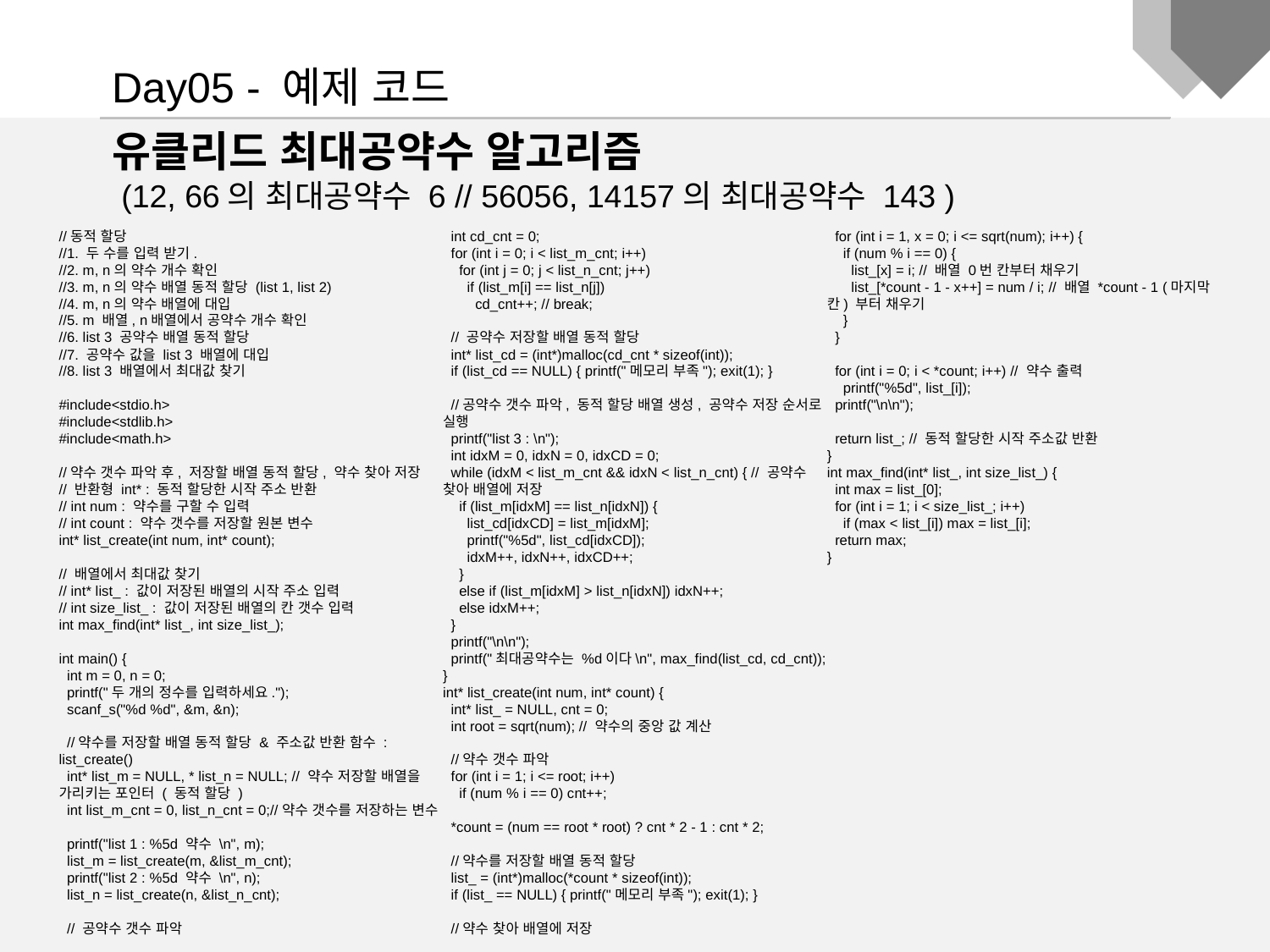

Day05 - 예제 코드
유클리드 최대공약수 알고리즘
 (12, 66의 최대공약수 6 // 56056, 14157의 최대공약수 143 )
//동적 할당
//1. 두 수를 입력 받기.
//2. m, n의 약수 개수 확인
//3. m, n의 약수 배열 동적 할당 (list 1, list 2)
//4. m, n의 약수 배열에 대입
//5. m 배열, n배열에서 공약수 개수 확인
//6. list 3 공약수 배열 동적 할당
//7. 공약수 값을 list 3 배열에 대입
//8. list 3 배열에서 최대값 찾기

#include<stdio.h>
#include<stdlib.h>
#include<math.h>

//약수 갯수 파악 후, 저장할 배열 동적 할당, 약수 찾아 저장
// 반환형 int* : 동적 할당한 시작 주소 반환
// int num : 약수를 구할 수 입력
// int count : 약수 갯수를 저장할 원본 변수
int* list_create(int num, int* count);

// 배열에서 최대값 찾기
// int* list_ : 값이 저장된 배열의 시작 주소 입력
// int size_list_ : 값이 저장된 배열의 칸 갯수 입력
int max_find(int* list_, int size_list_);

int main() {
  int m = 0, n = 0;
  printf("두 개의 정수를 입력하세요.");
  scanf_s("%d %d", &m, &n);

  //약수를 저장할 배열 동적 할당 & 주소값 반환 함수 : list_create()
  int* list_m = NULL, * list_n = NULL; // 약수 저장할 배열을 가리키는 포인터 ( 동적 할당 )
  int list_m_cnt = 0, list_n_cnt = 0;//약수 갯수를 저장하는 변수

  printf("list 1 : %5d 약수 \n", m);
  list_m = list_create(m, &list_m_cnt);
  printf("list 2 : %5d 약수 \n", n);
  list_n = list_create(n, &list_n_cnt);

  // 공약수 갯수 파악
  int cd_cnt = 0;
  for (int i = 0; i < list_m_cnt; i++)
    for (int j = 0; j < list_n_cnt; j++)
      if (list_m[i] == list_n[j])
        cd_cnt++; // break;

  // 공약수 저장할 배열 동적 할당
  int* list_cd = (int*)malloc(cd_cnt * sizeof(int));
  if (list_cd == NULL) { printf("메모리 부족"); exit(1); }

  //공약수 갯수 파악, 동적 할당 배열 생성, 공약수 저장 순서로 실행
  printf("list 3 : \n");
  int idxM = 0, idxN = 0, idxCD = 0;
  while (idxM < list_m_cnt && idxN < list_n_cnt) { // 공약수 찾아 배열에 저장
    if (list_m[idxM] == list_n[idxN]) {
      list_cd[idxCD] = list_m[idxM];
      printf("%5d", list_cd[idxCD]);
      idxM++, idxN++, idxCD++;
    }
    else if (list_m[idxM] > list_n[idxN]) idxN++;
    else idxM++;
  }
  printf("\n\n");
  printf("최대공약수는 %d이다\n", max_find(list_cd, cd_cnt));
}
int* list_create(int num, int* count) {
  int* list_ = NULL, cnt = 0;
  int root = sqrt(num); // 약수의 중앙 값 계산

  //약수 갯수 파악
  for (int i = 1; i <= root; i++)
    if (num % i == 0) cnt++;

  *count = (num == root * root) ? cnt * 2 - 1 : cnt * 2;

  //약수를 저장할 배열 동적 할당
  list_ = (int*)malloc(*count * sizeof(int));
  if (list_ == NULL) { printf("메모리 부족"); exit(1); }

  //약수 찾아 배열에 저장
  for (int i = 1, x = 0; i <= sqrt(num); i++) {
    if (num % i == 0) {
      list_[x] = i; // 배열 0번 칸부터 채우기
      list_[*count - 1 - x++] = num / i; // 배열 *count - 1 (마지막 칸) 부터 채우기
    }
  }

  for (int i = 0; i < *count; i++) // 약수 출력
    printf("%5d", list_[i]);
  printf("\n\n");

  return list_; // 동적 할당한 시작 주소값 반환
}
int max_find(int* list_, int size_list_) {
  int max = list_[0];
  for (int i = 1; i < size_list_; i++)
    if (max < list_[i]) max = list_[i];
  return max;
}